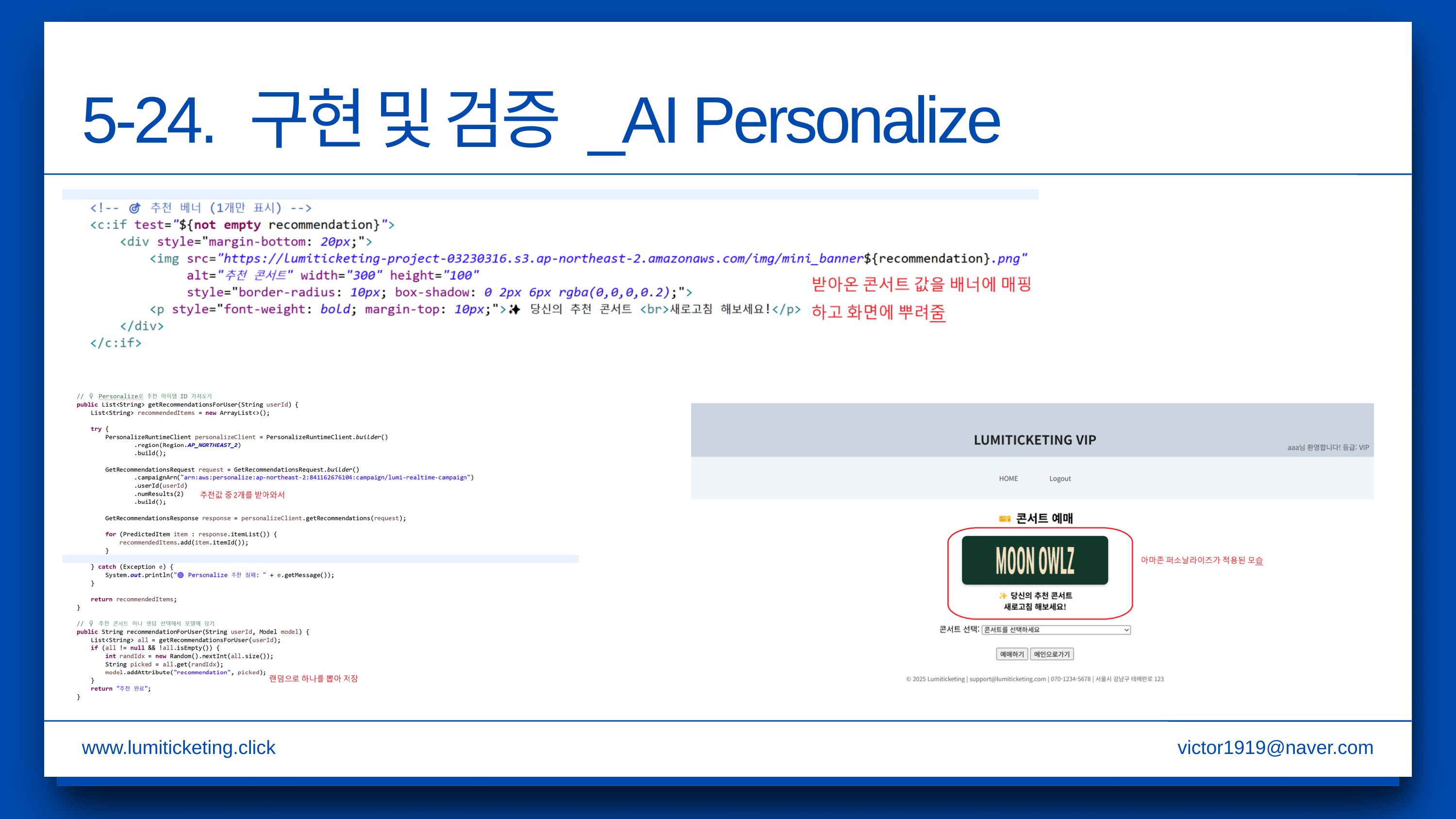

5-24. 구현 및 검증 _AI Personalize

www.lumiticketing.click
victor1919@naver.com